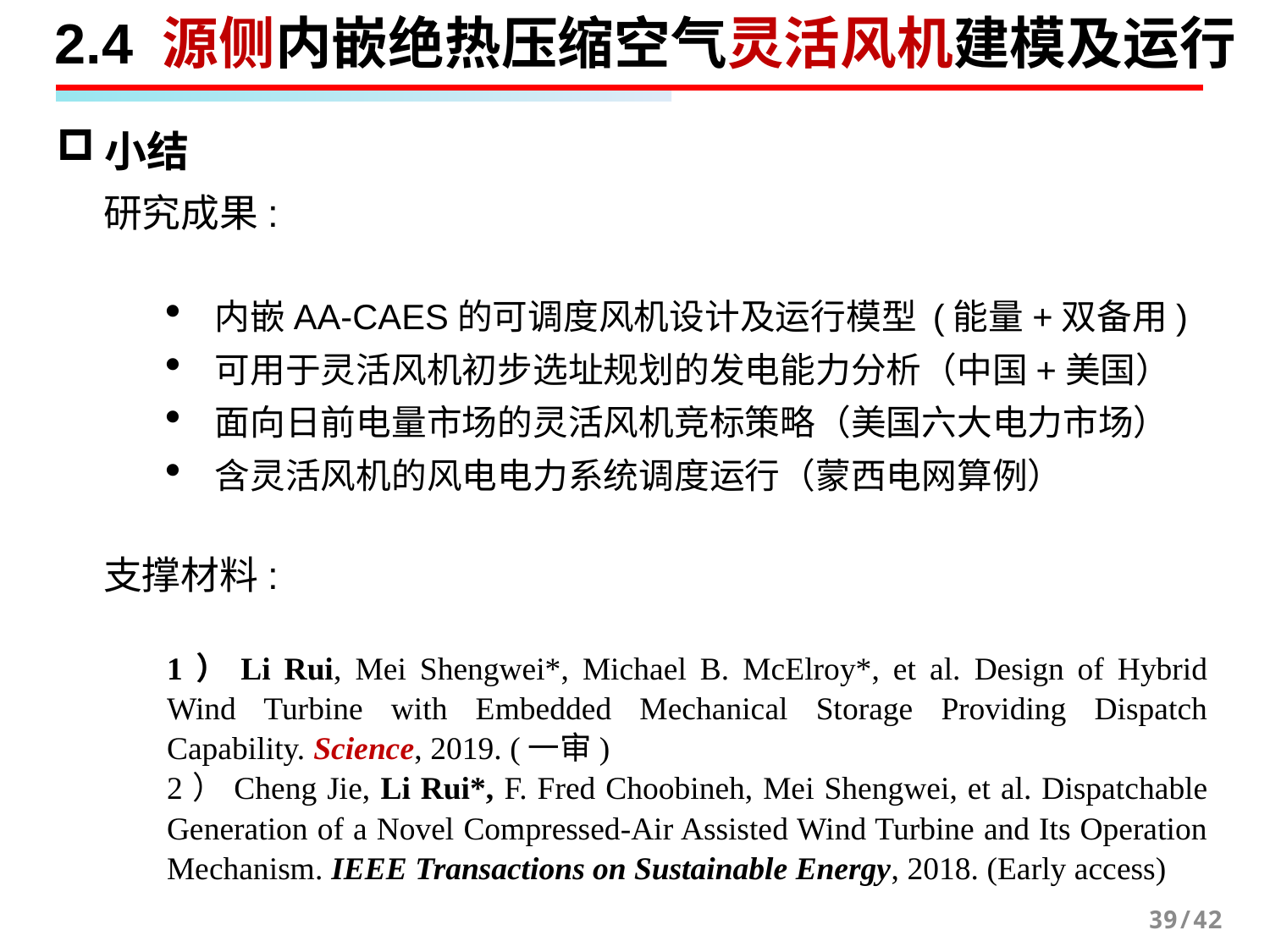

2.4 源侧内嵌绝热压缩空气灵活风机建模及运行

小结
研究成果:

内嵌AA-CAES的可调度风机设计及运行模型 (能量+双备用)
可用于灵活风机初步选址规划的发电能力分析（中国+美国）
面向日前电量市场的灵活风机竞标策略（美国六大电力市场）
含灵活风机的风电电力系统调度运行（蒙西电网算例）

支撑材料:

1）Li Rui, Mei Shengwei*, Michael B. McElroy*, et al. Design of Hybrid Wind Turbine with Embedded Mechanical Storage Providing Dispatch Capability. Science, 2019. (一审)
2）Cheng Jie, Li Rui*, F. Fred Choobineh, Mei Shengwei, et al. Dispatchable Generation of a Novel Compressed-Air Assisted Wind Turbine and Its Operation Mechanism. IEEE Transactions on Sustainable Energy, 2018. (Early access)

39/42